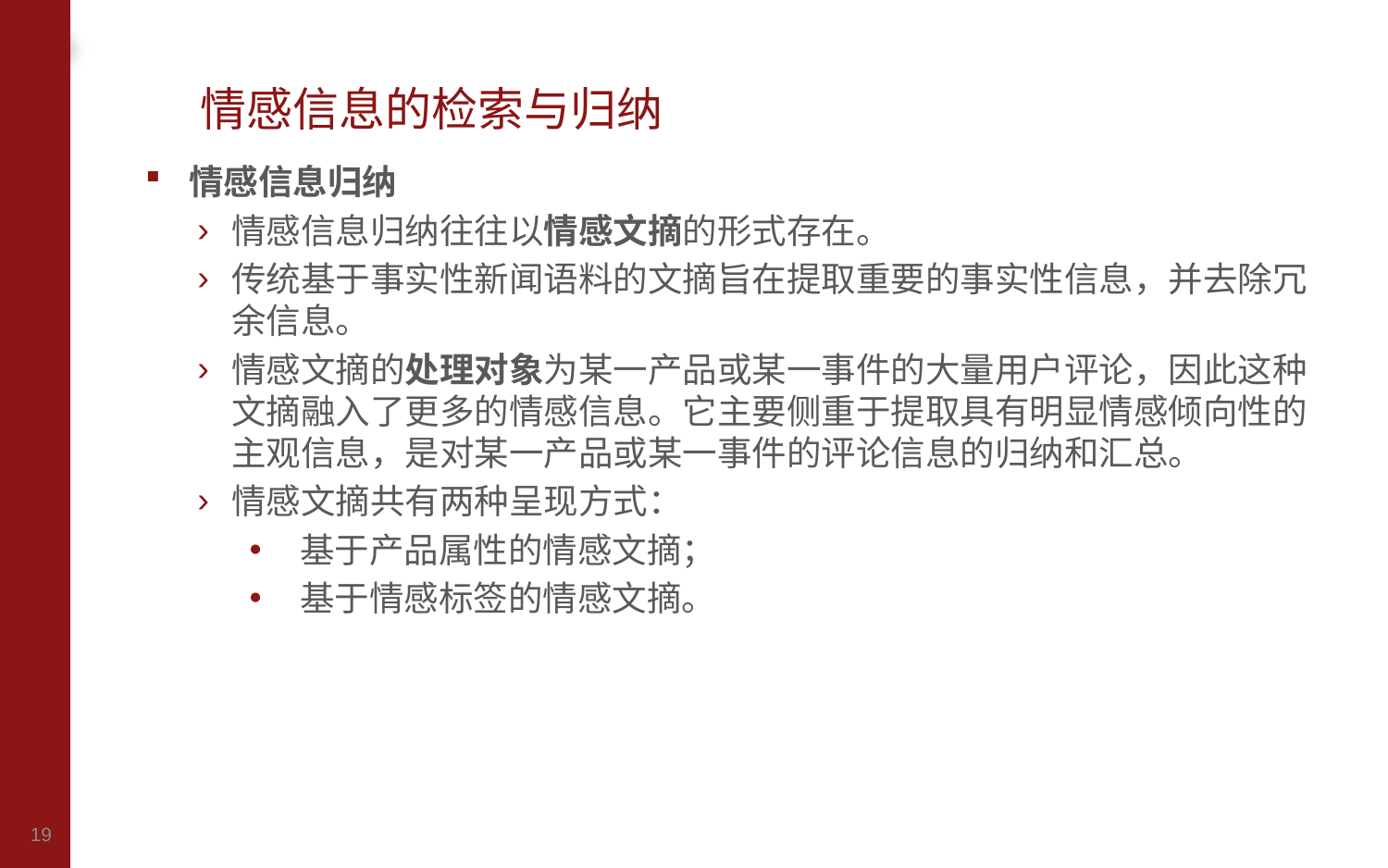

# 情感信息的检索与归纳
情感信息归纳
情感信息归纳往往以情感文摘的形式存在。
传统基于事实性新闻语料的文摘旨在提取重要的事实性信息，并去除冗余信息。
情感文摘的处理对象为某一产品或某一事件的大量用户评论，因此这种文摘融入了更多的情感信息。它主要侧重于提取具有明显情感倾向性的主观信息，是对某一产品或某一事件的评论信息的归纳和汇总。
情感文摘共有两种呈现方式：
 基于产品属性的情感文摘；
 基于情感标签的情感文摘。
19